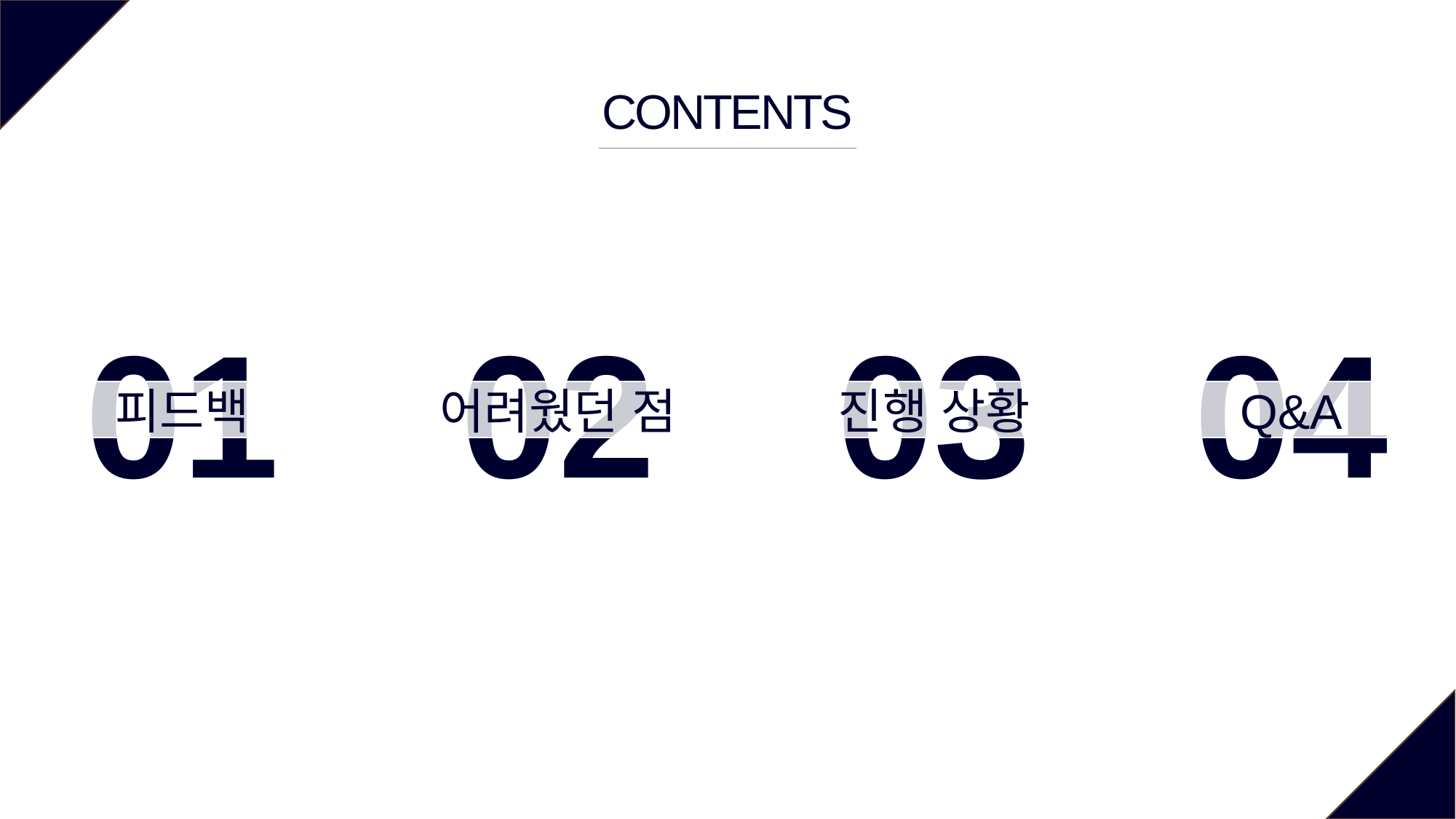

CONTENTS
01
02
03
04
피드백
어려웠던 점
진행 상황
Q&A